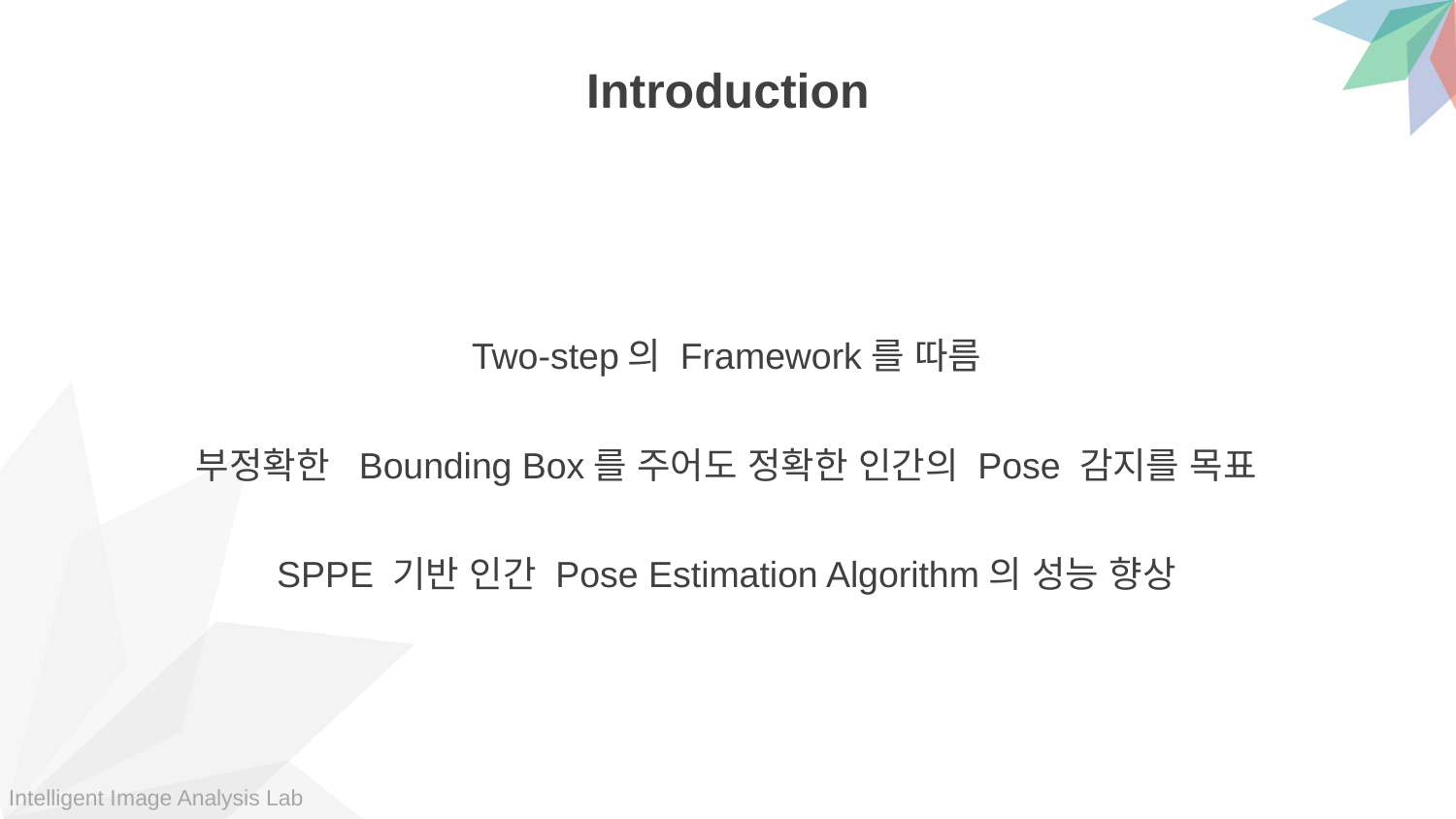

Introduction
Two-step의 Framework를 따름
부정확한  Bounding Box를 주어도 정확한 인간의 Pose 감지를 목표
SPPE 기반 인간 Pose Estimation Algorithm의 성능 향상